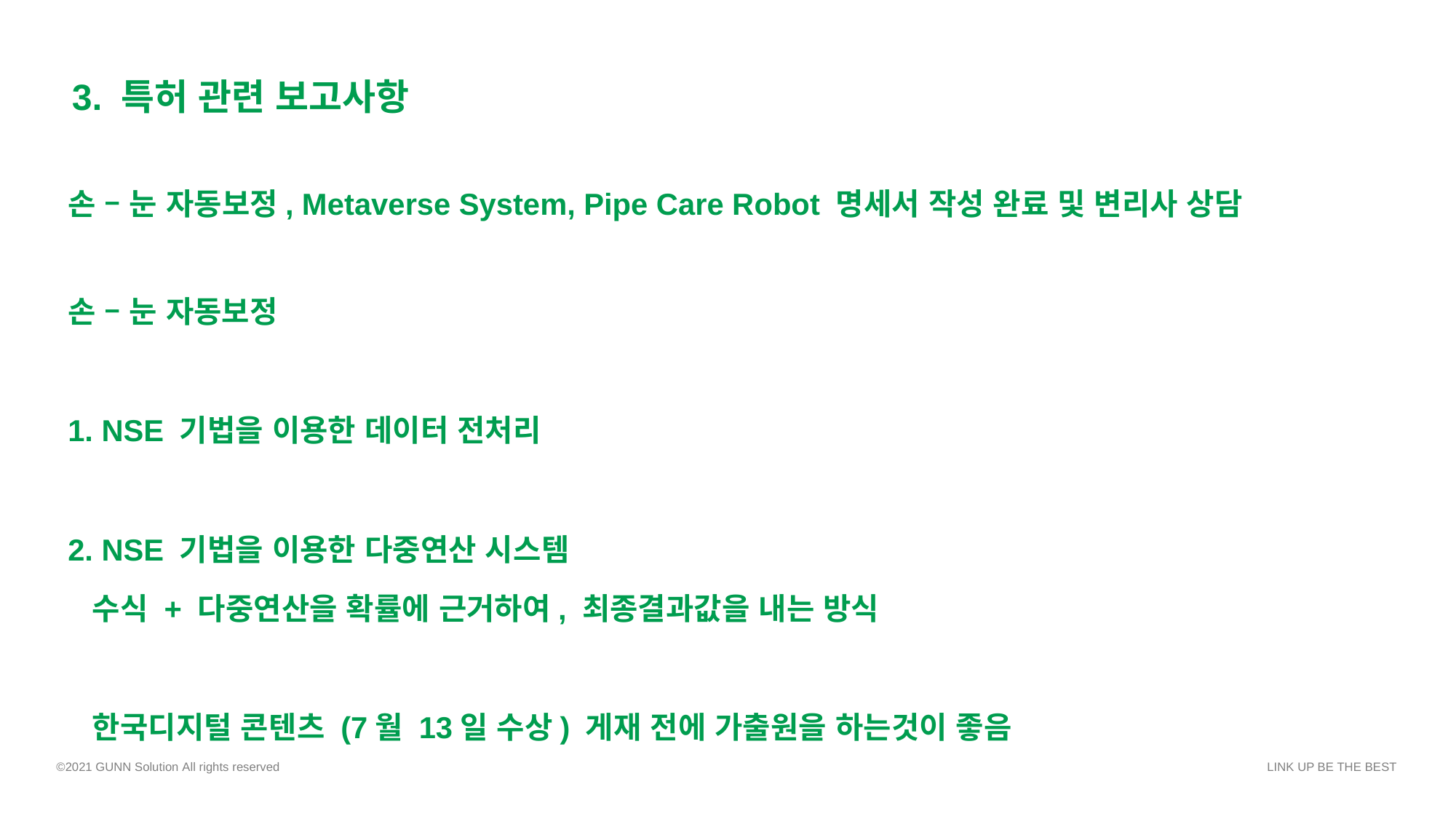

3. 특허 관련 보고사항
손 – 눈 자동보정, Metaverse System, Pipe Care Robot 명세서 작성 완료 및 변리사 상담

손 – 눈 자동보정

1. NSE 기법을 이용한 데이터 전처리

2. NSE 기법을 이용한 다중연산 시스템
  수식 + 다중연산을 확률에 근거하여, 최종결과값을 내는 방식

  한국디지털 콘텐츠 (7월 13일 수상) 게재 전에 가출원을 하는것이 좋음